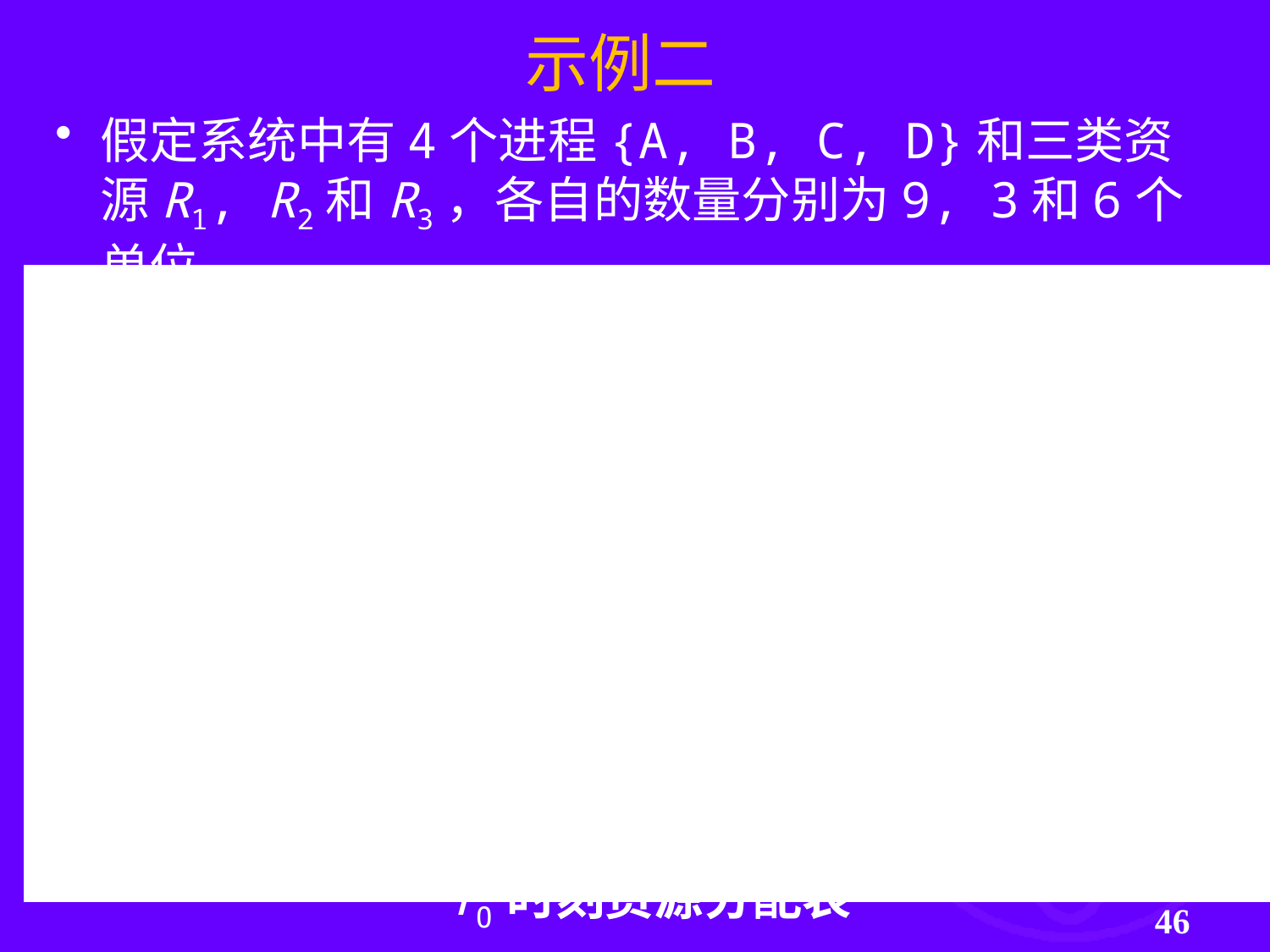

示例二
假定系统中有4个进程{A, B, C, D}和三类资源R1, R2和R3，各自的数量分别为9, 3和6个单位。
资源情况
| 进程 | Allocation |  |  | Max |  |  | Need |  |  | Available |  |  |
| --- | --- | --- | --- | --- | --- | --- | --- | --- | --- | --- | --- | --- |
|  | R1 | R2 | R3 | R1 | R2 | R3 | R1 | R2 | R3 | R1 | R2 | R3 |
| A | 1 | 0 | 0 | 3 | 2 | 2 | 2 | 2 | 2 | 1 | 1 | 2 |
| B | 5 | 1 | 1 | 6 | 1 | 3 | 1 | 0 | 2 |  |  |  |
| C | 2 | 1 | 1 | 3 | 1 | 4 | 1 | 0 | 3 |  |  |  |
| D | 0 | 0 | 2 | 4 | 2 | 2 | 4 | 2 | 0 |  |  |  |

T0时刻资源分配表